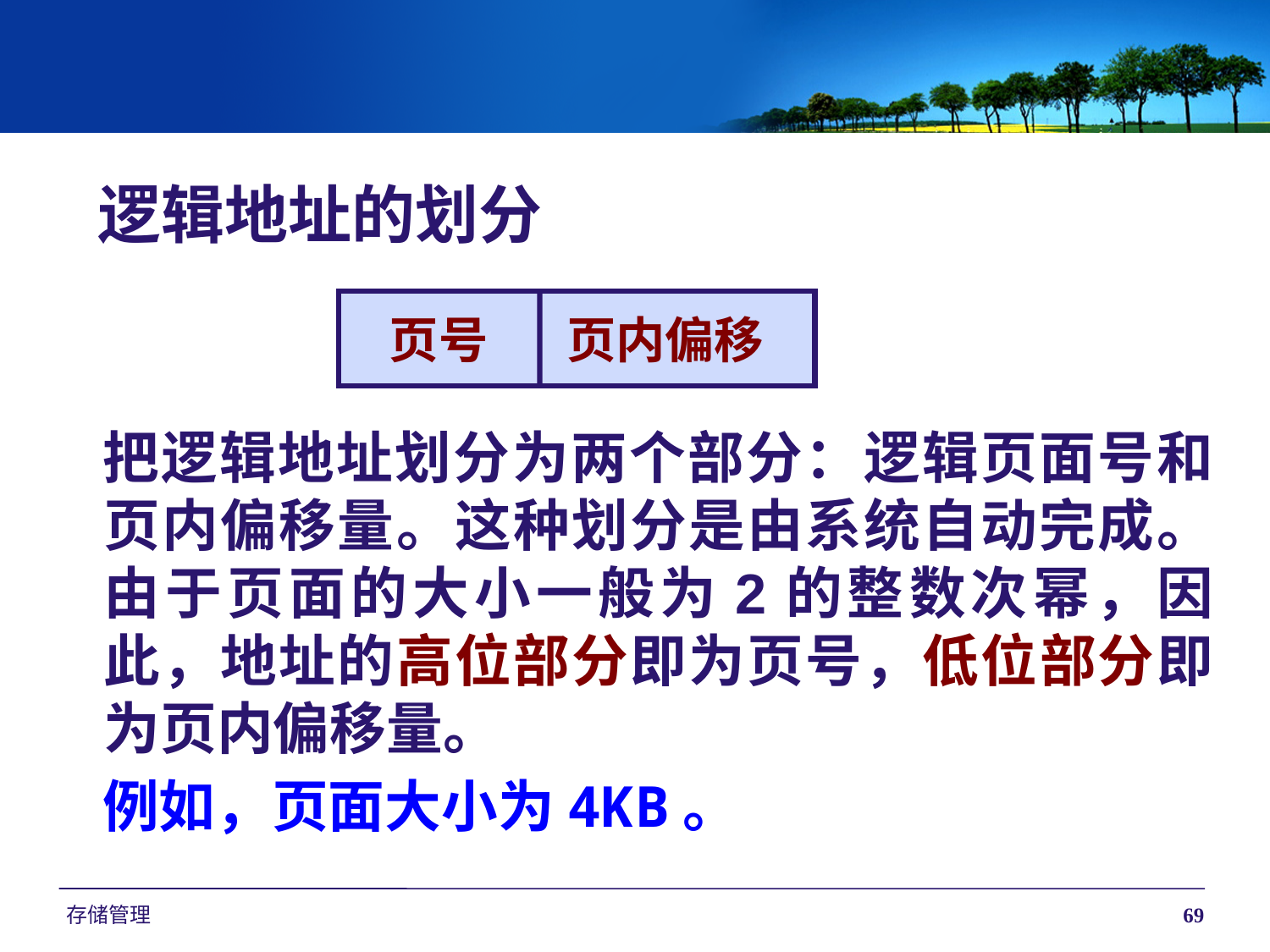

逻辑地址的划分
页号       页内偏移

把逻辑地址划分为两个部分：逻辑页面号和页内偏移量。这种划分是由系统自动完成。由于页面的大小一般为2的整数次幂，因此，地址的高位部分即为页号，低位部分即为页内偏移量。
例如，页面大小为4KB。
存储管理
69